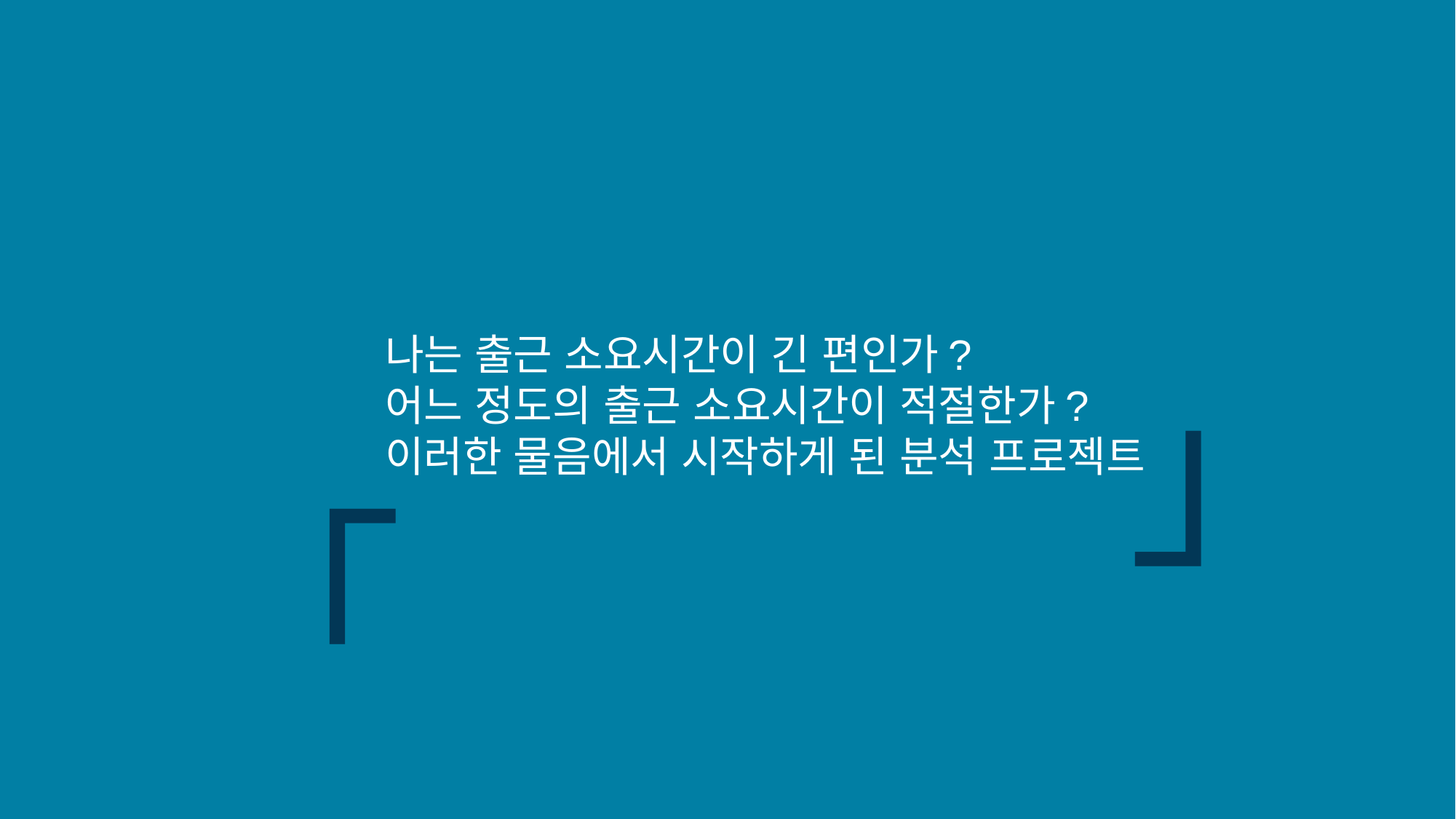

「
」
나는 출근 소요시간이 긴 편인가?
어느 정도의 출근 소요시간이 적절한가?
이러한 물음에서 시작하게 된 분석 프로젝트